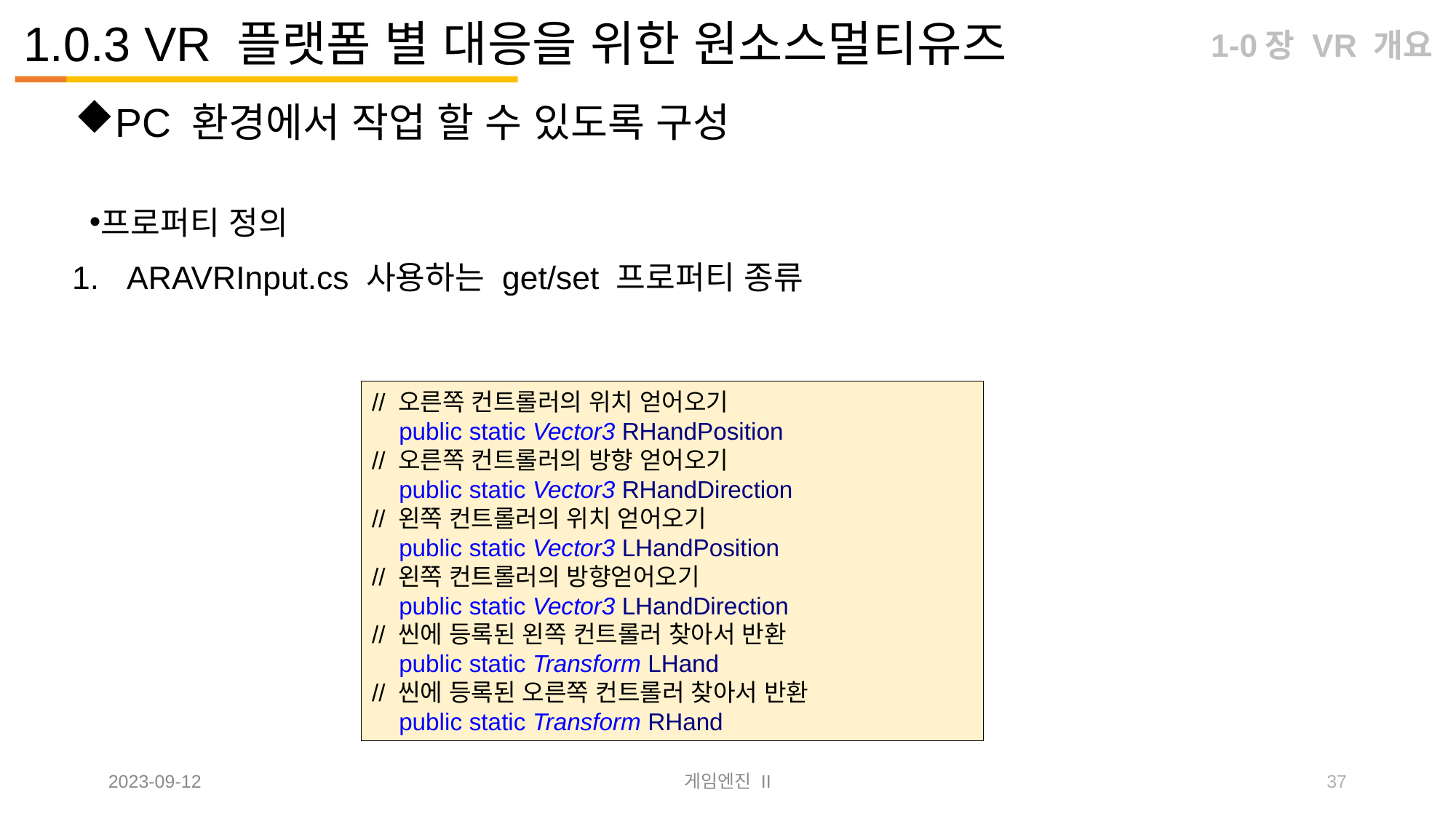

# 1.0.3 VR 플랫폼 별 대응을 위한 원소스멀티유즈
1-0장 VR 개요

PC 환경에서 작업 할 수 있도록 구성
프로퍼티 정의
ARAVRInput.cs 사용하는 get/set 프로퍼티 종류
// 오른쪽 컨트롤러의 위치 얻어오기
    public static Vector3 RHandPosition
// 오른쪽 컨트롤러의 방향 얻어오기
    public static Vector3 RHandDirection
// 왼쪽 컨트롤러의 위치 얻어오기
    public static Vector3 LHandPosition
// 왼쪽 컨트롤러의 방향얻어오기
    public static Vector3 LHandDirection
// 씬에 등록된 왼쪽 컨트롤러 찾아서 반환
    public static Transform LHand
// 씬에 등록된 오른쪽 컨트롤러 찾아서 반환
    public static Transform RHand
2023-09-12
게임엔진 II
37